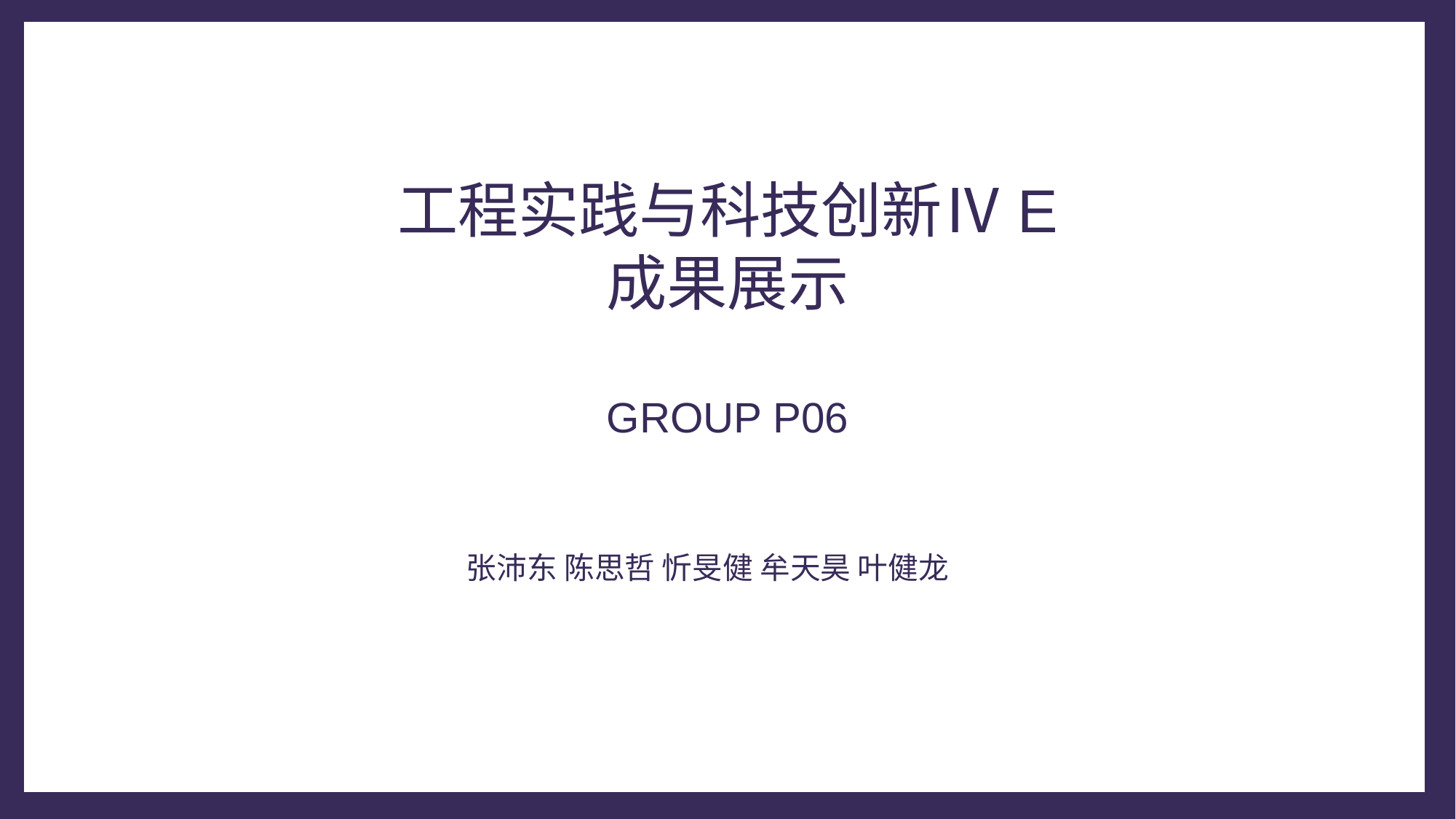

工程实践与科技创新ⅣE
成果展示

GROUP P06
张沛东 陈思哲 忻旻健 牟天昊 叶健龙